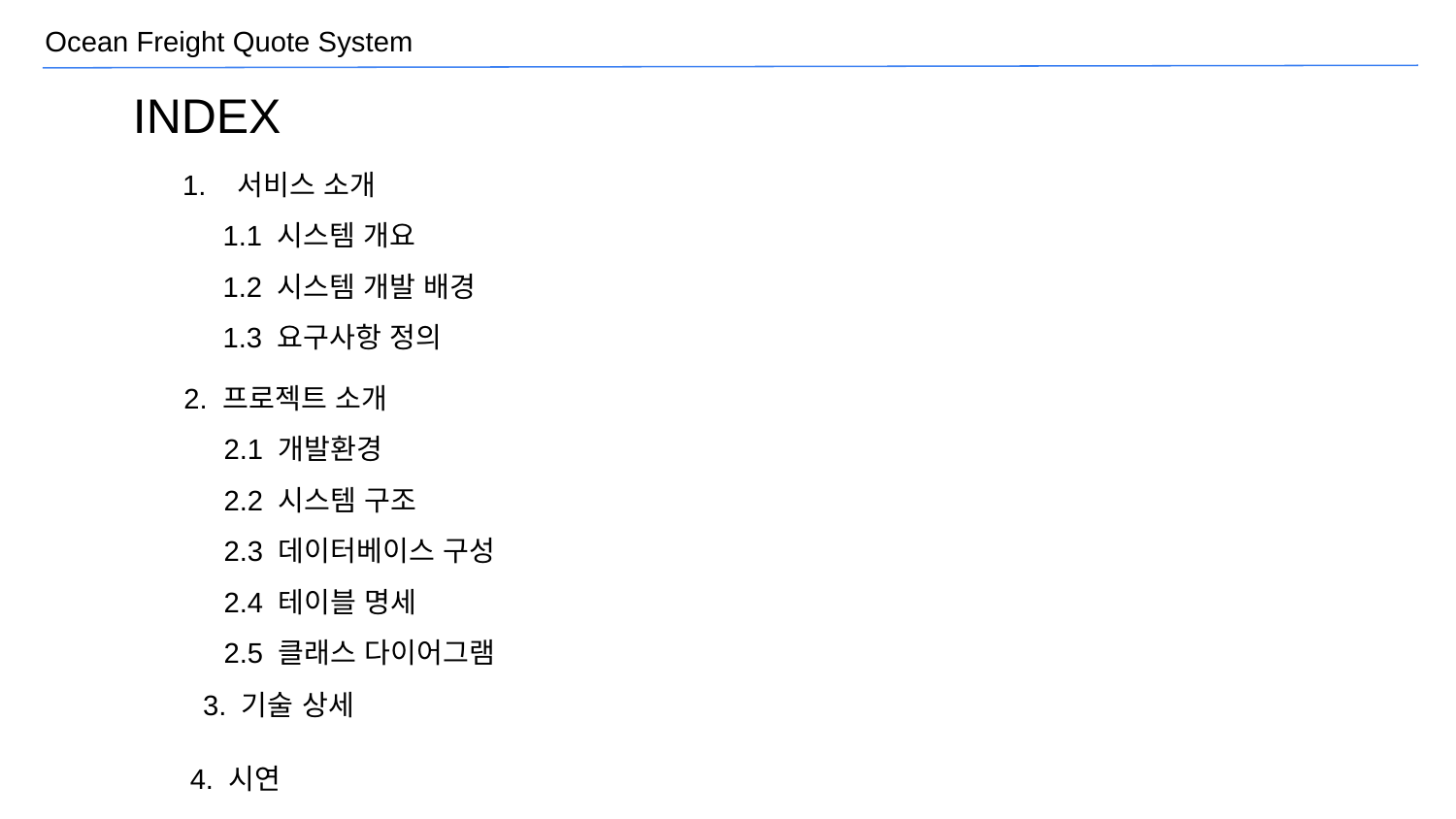

INDEX
서비스 소개
     1.1 시스템 개요
     1.2 시스템 개발 배경
     1.3 요구사항 정의
2. 프로젝트 소개
     2.1 개발환경
     2.2 시스템 구조
     2.3 데이터베이스 구성
     2.4 테이블 명세
     2.5 클래스 다이어그램
3. 기술 상세
4. 시연